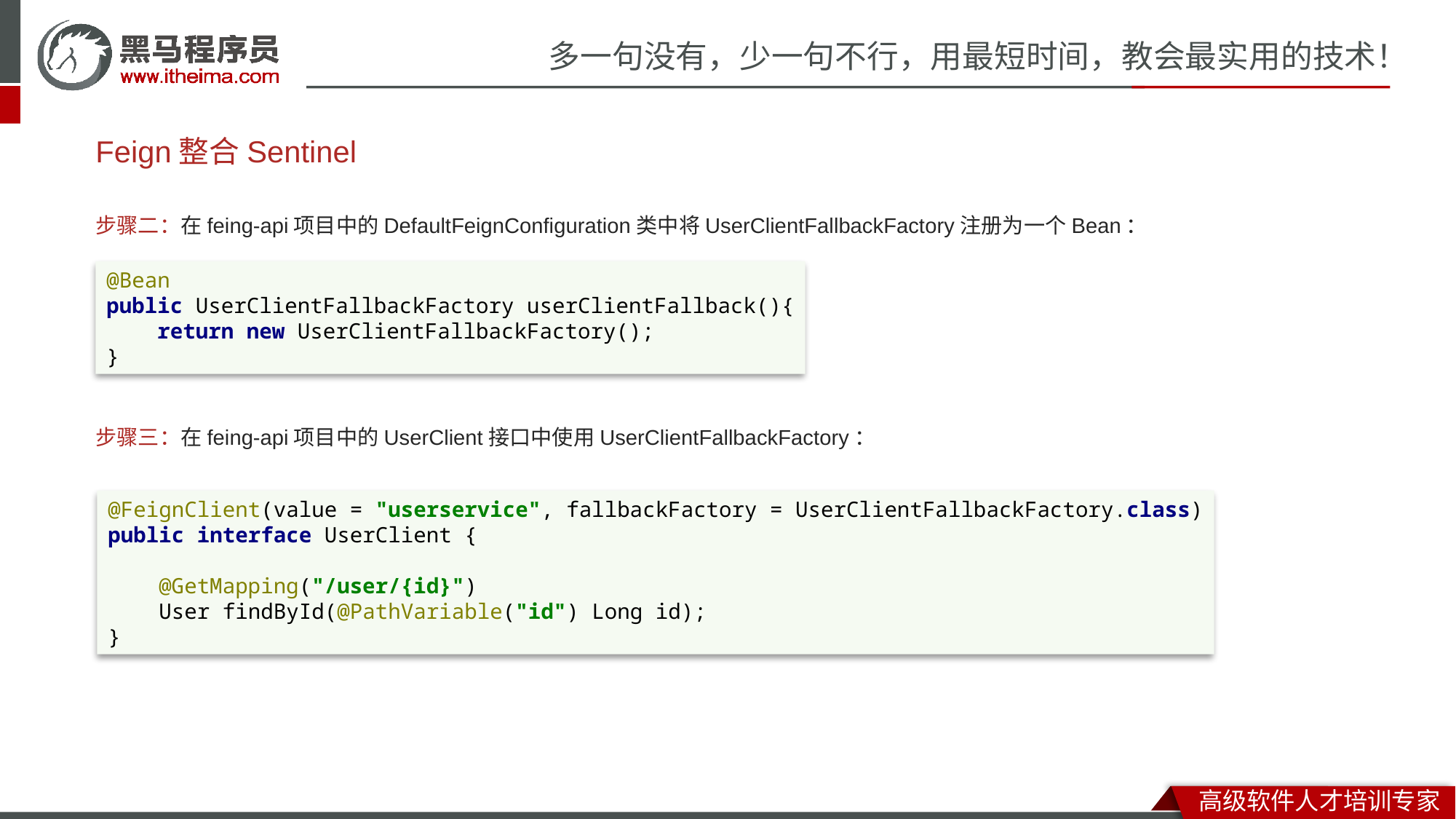

# Feign整合Sentinel
步骤二：在feing-api项目中的DefaultFeignConfiguration类中将UserClientFallbackFactory注册为一个Bean：

步骤三：在feing-api项目中的UserClient接口中使用UserClientFallbackFactory：
@Bean
public UserClientFallbackFactory userClientFallback(){
    return new UserClientFallbackFactory();
}
@FeignClient(value = "userservice", fallbackFactory = UserClientFallbackFactory.class)
public interface UserClient {
    @GetMapping("/user/{id}")
    User findById(@PathVariable("id") Long id);
}